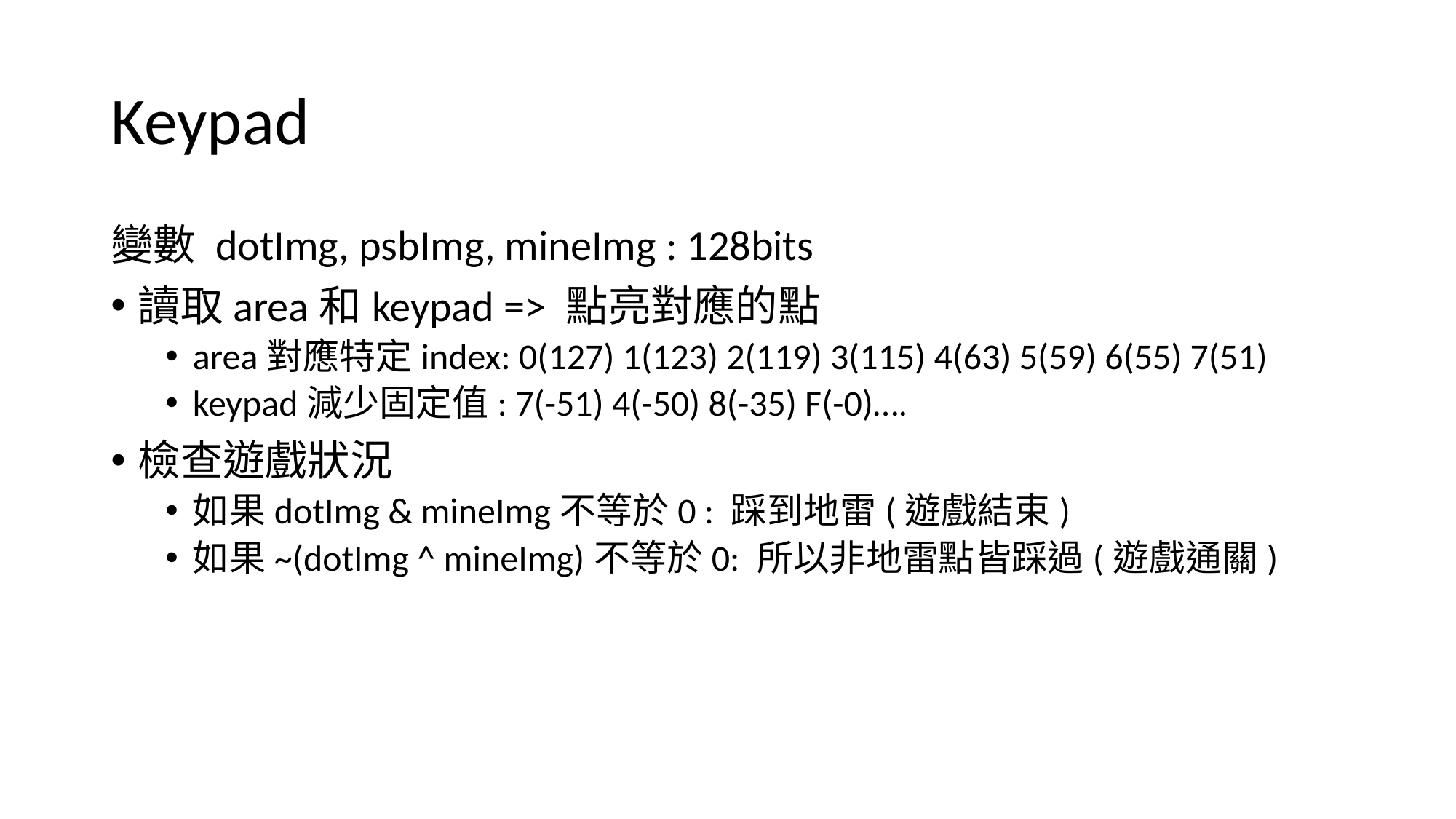

# Keypad
變數 dotImg, psbImg, mineImg : 128bits
讀取area和keypad => 點亮對應的點
area對應特定index: 0(127) 1(123) 2(119) 3(115) 4(63) 5(59) 6(55) 7(51)
keypad減少固定值: 7(-51) 4(-50) 8(-35) F(-0)….
檢查遊戲狀況
如果dotImg & mineImg不等於0 : 踩到地雷(遊戲結束)
如果~(dotImg ^ mineImg)不等於0: 所以非地雷點皆踩過(遊戲通關)